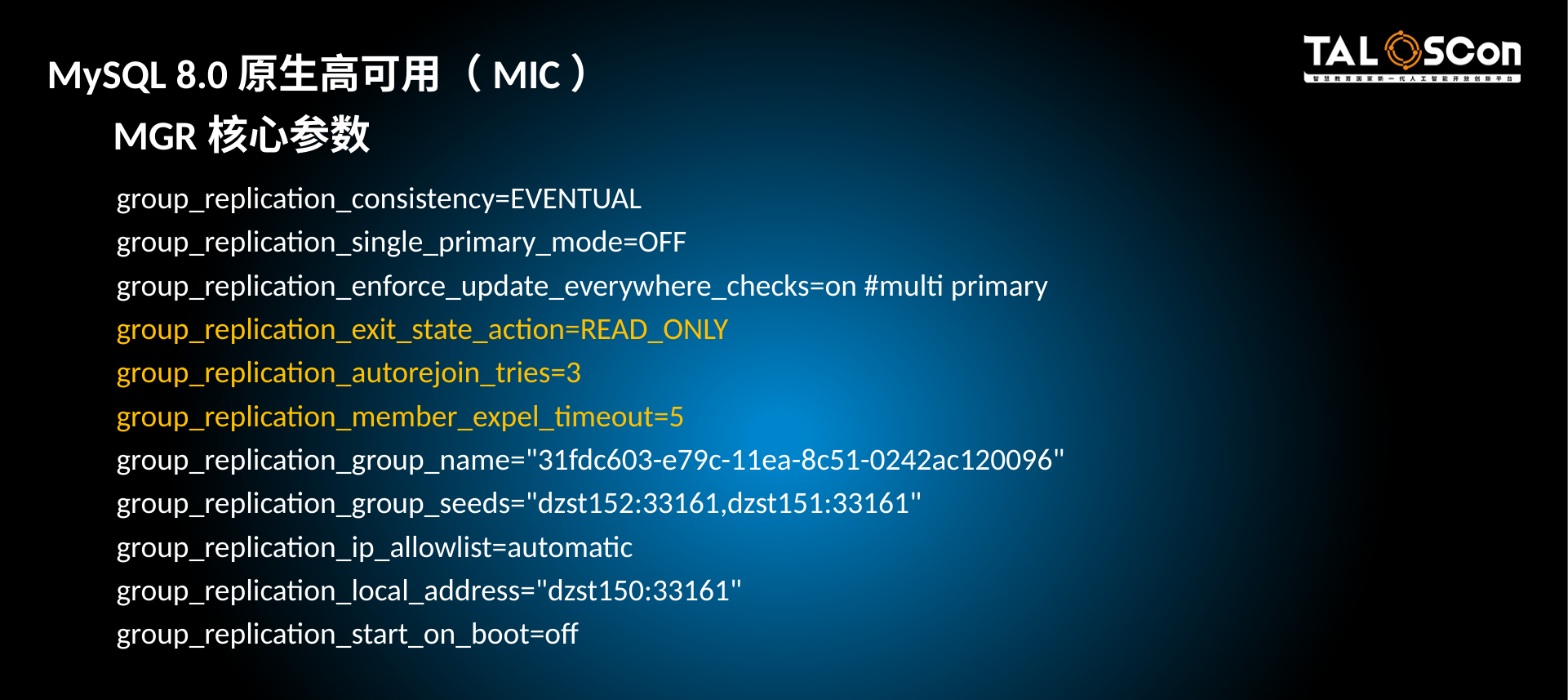

MySQL 8.0原生高可用（MIC）
MGR核心参数
group_replication_consistency=EVENTUAL
group_replication_single_primary_mode=OFF
group_replication_enforce_update_everywhere_checks=on #multi primary
group_replication_exit_state_action=READ_ONLY
group_replication_autorejoin_tries=3
group_replication_member_expel_timeout=5
group_replication_group_name="31fdc603-e79c-11ea-8c51-0242ac120096"
group_replication_group_seeds="dzst152:33161,dzst151:33161"
group_replication_ip_allowlist=automatic
group_replication_local_address="dzst150:33161"
group_replication_start_on_boot=off